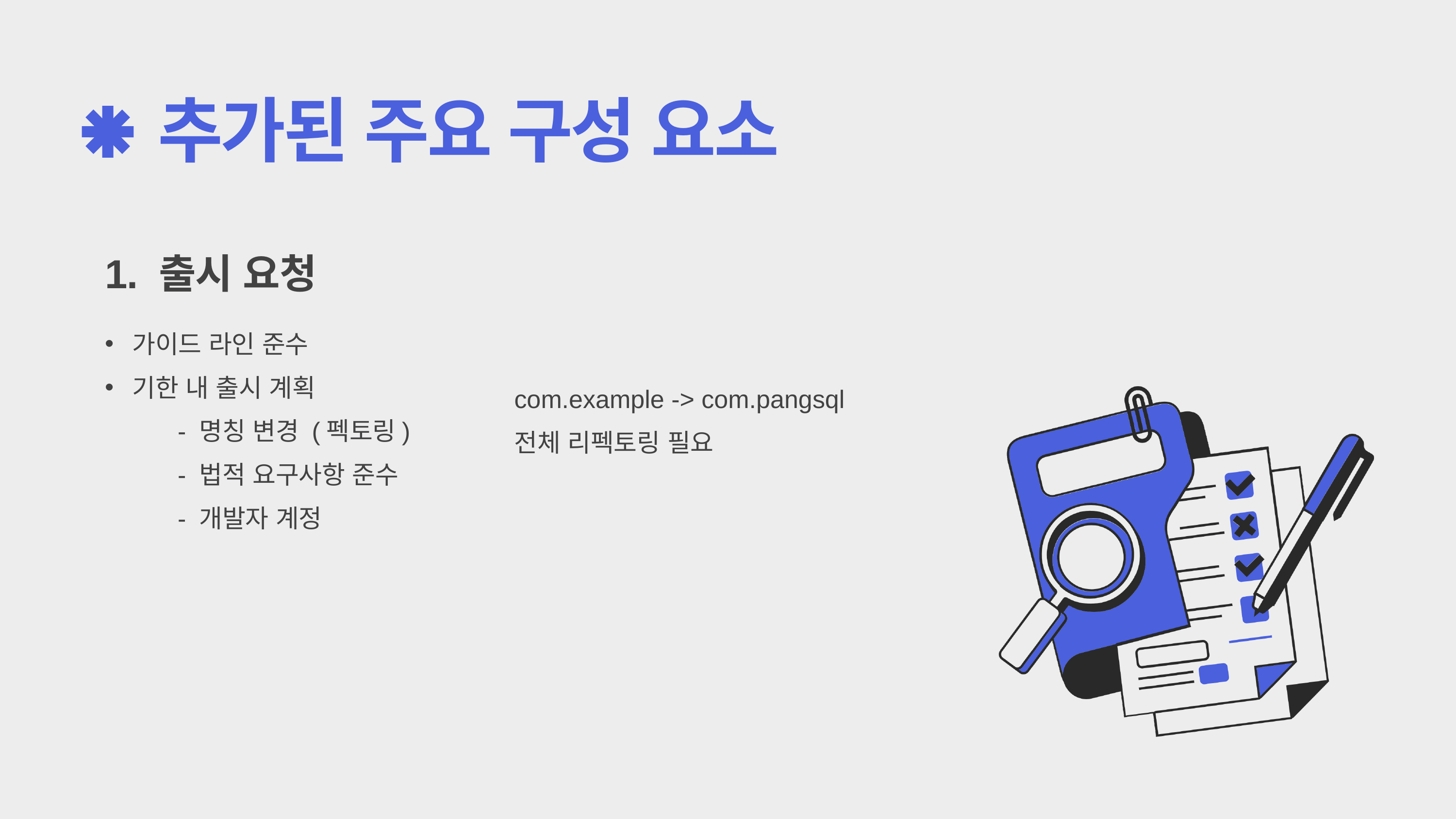

추가된 주요 구성 요소

1. 출시 요청
가이드 라인 준수
기한 내 출시 계획
	- 명칭 변경 (펙토링)
	- 법적 요구사항 준수
	- 개발자 계정

com.example -> com.pangsql
전체 리펙토링 필요